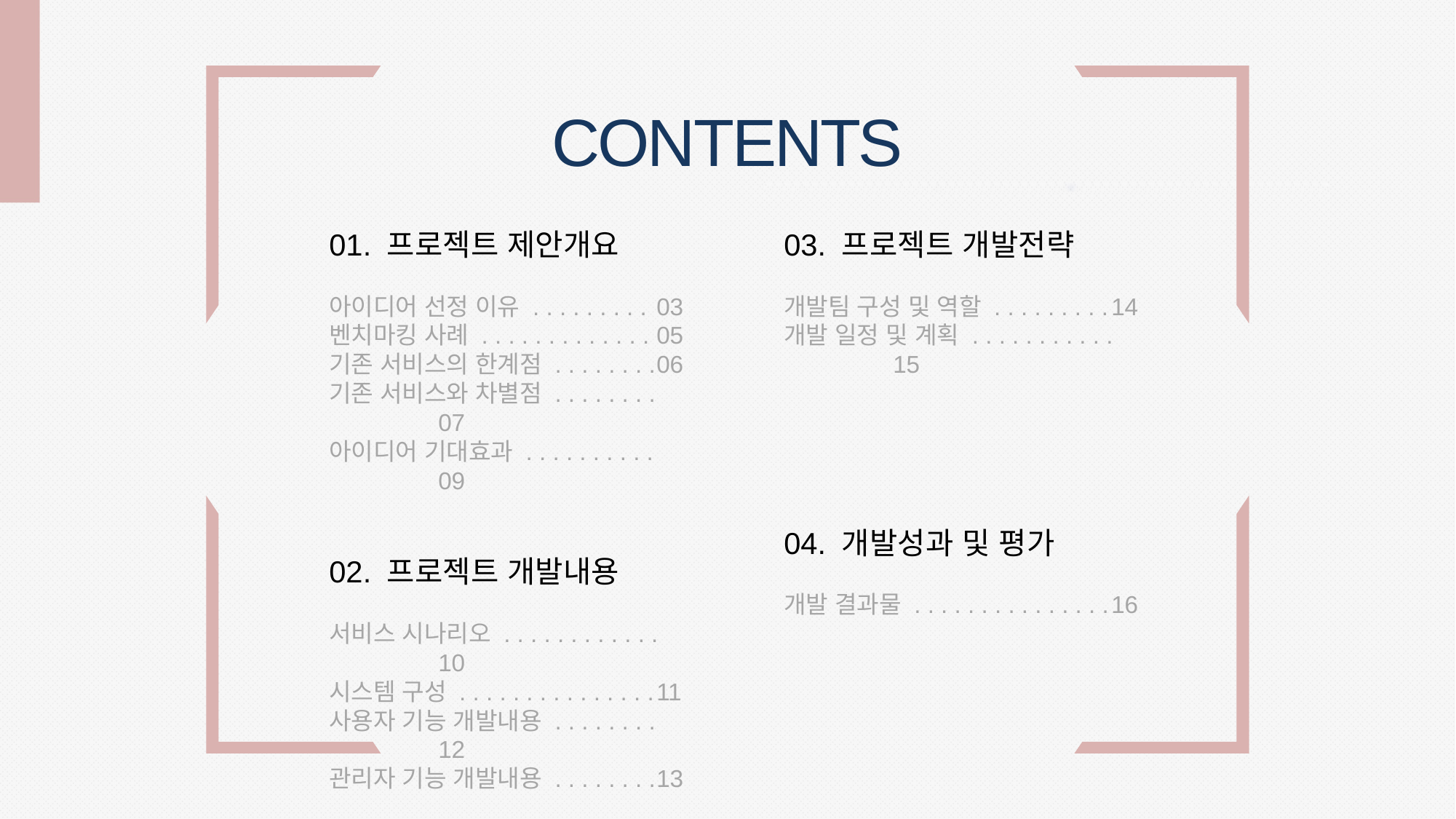

# CONTENTS
01. 프로젝트 제안개요

아이디어 선정 이유 . . . . . . . . .	03
벤치마킹 사례 . . . . . . . . . . . . .	05
기존 서비스의 한계점 . . . . . . . .	06
기존 서비스와 차별점 . . . . . . . . 	07
아이디어 기대효과 . . . . . . . . . . 	09

02. 프로젝트 개발내용

서비스 시나리오 . . . . . . . . . . . .	10
시스템 구성 . . . . . . . . . . . . . . .	11
사용자 기능 개발내용 . . . . . . . . 	12
관리자 기능 개발내용 . . . . . . . .	13
03. 프로젝트 개발전략

개발팀 구성 및 역할 . . . . . . . . .	14
개발 일정 및 계획 . . . . . . . . . . .	15

04. 개발성과 및 평가

개발 결과물 . . . . . . . . . . . . . . .	16